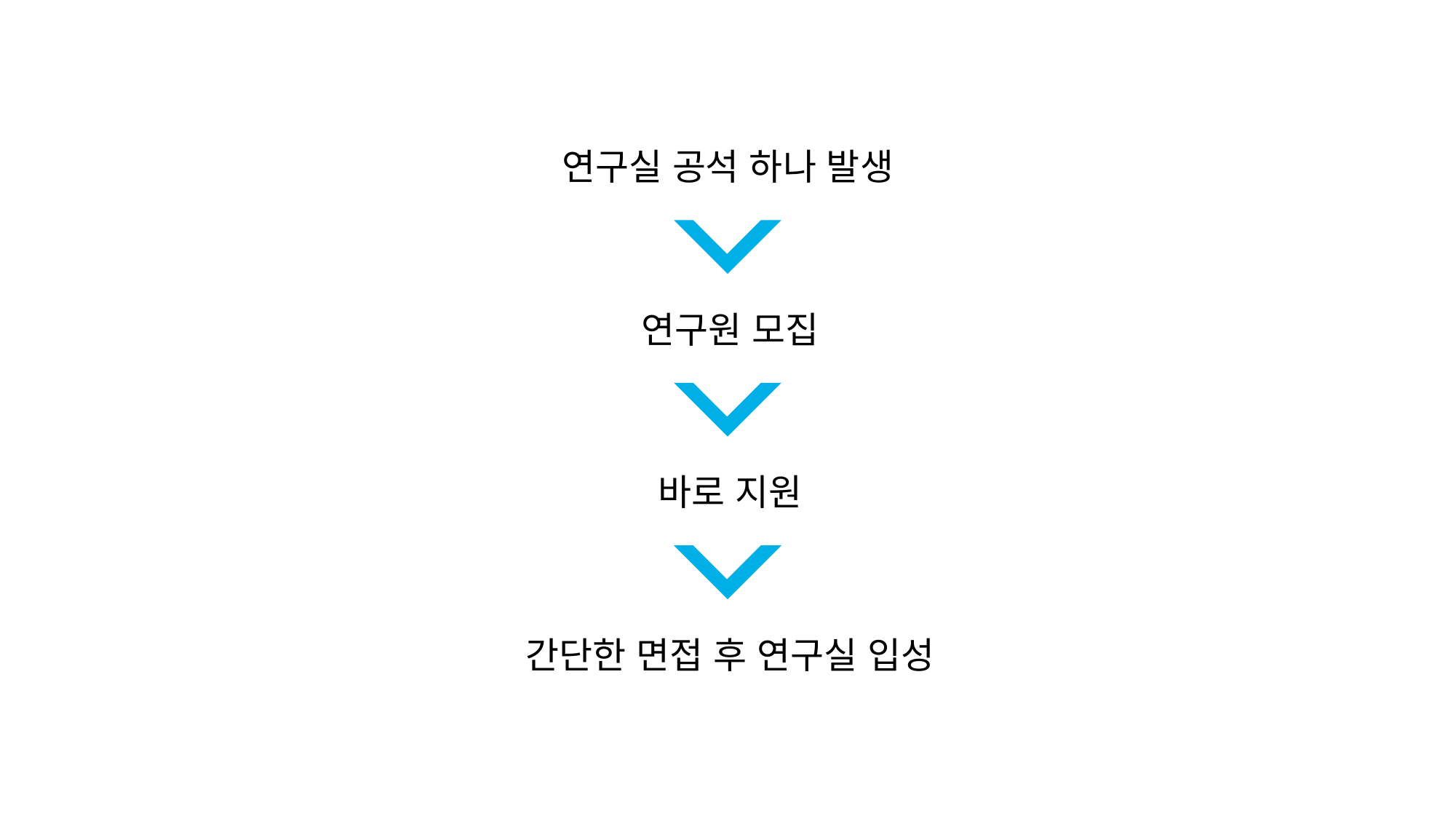

연구실 공석 하나 발생

연구원 모집

바로 지원

간단한 면접 후 연구실 입성